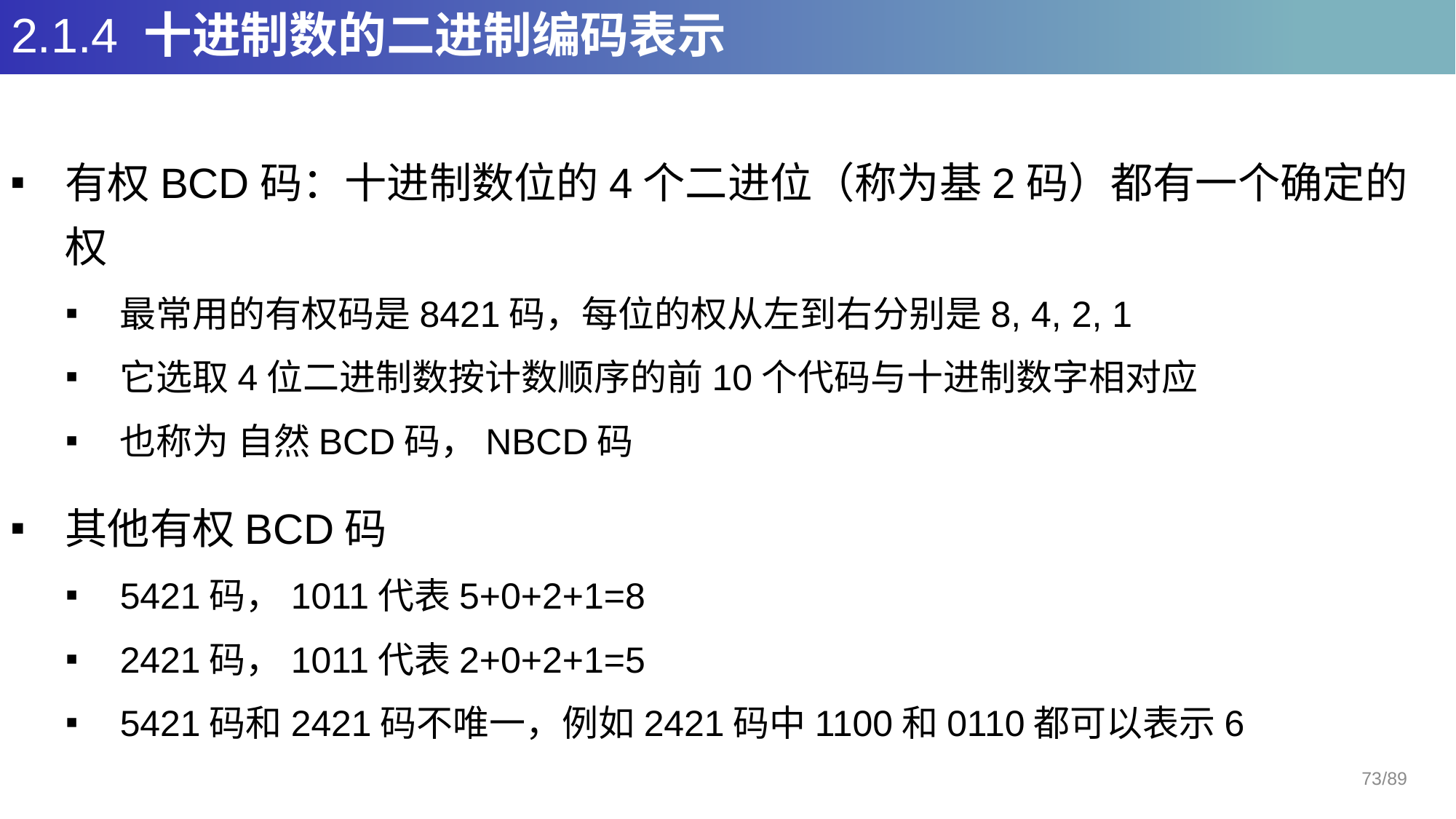

# 2.1.4 十进制数的二进制编码表示
有权BCD码：十进制数位的4个二进位（称为基2码）都有一个确定的权
最常用的有权码是8421码，每位的权从左到右分别是8, 4, 2, 1
它选取4位二进制数按计数顺序的前10个代码与十进制数字相对应
也称为 自然BCD码，NBCD码
其他有权BCD码
5421码，1011代表5+0+2+1=8
2421码，1011代表2+0+2+1=5
5421码和2421码不唯一，例如2421码中1100和0110都可以表示6
73/89